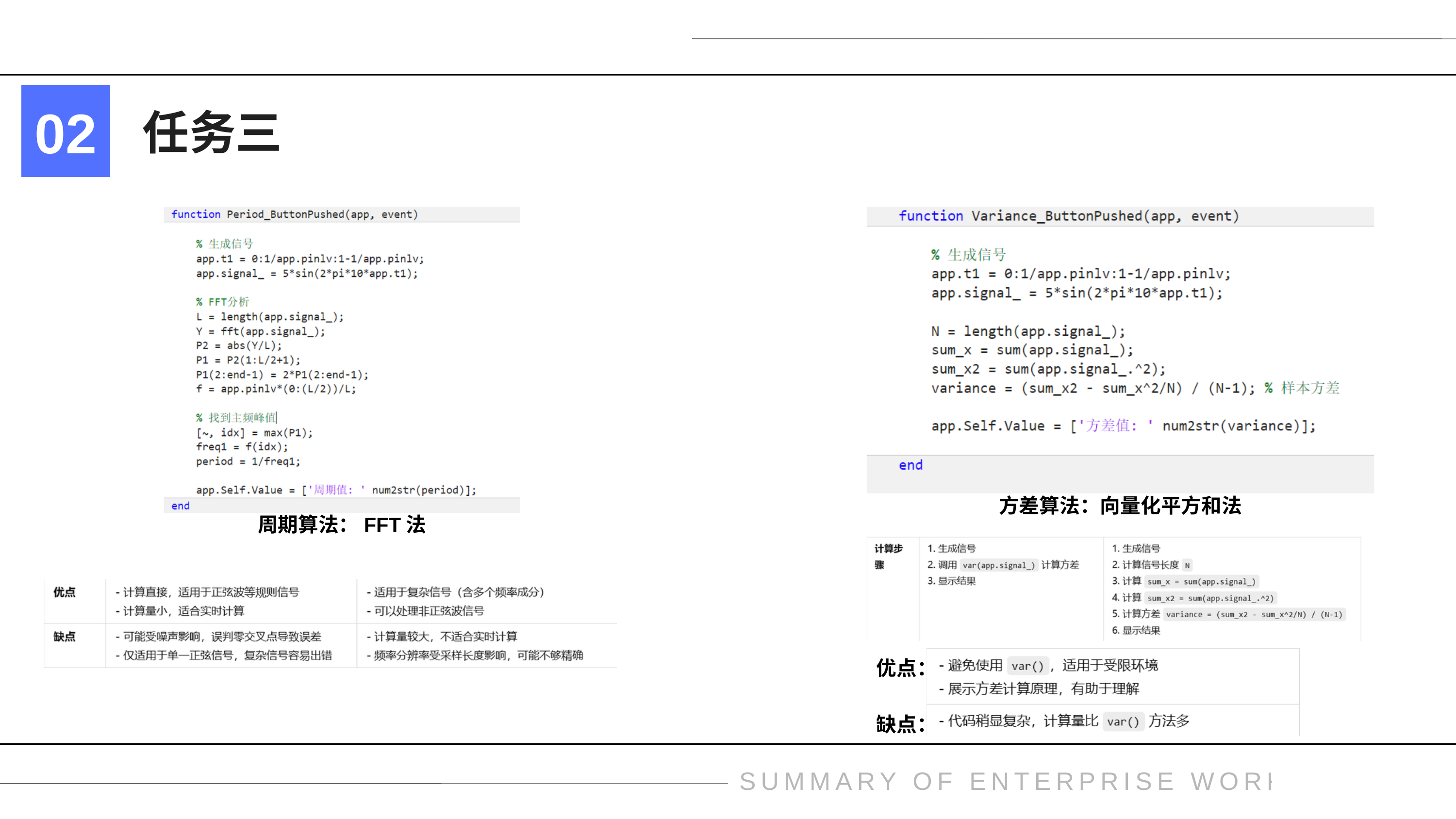

02
任务三

方差算法：向量化平方和法
周期算法：FFT法

优点：
缺点：

SUMMARY OF ENTERPRISE WORK REPORT